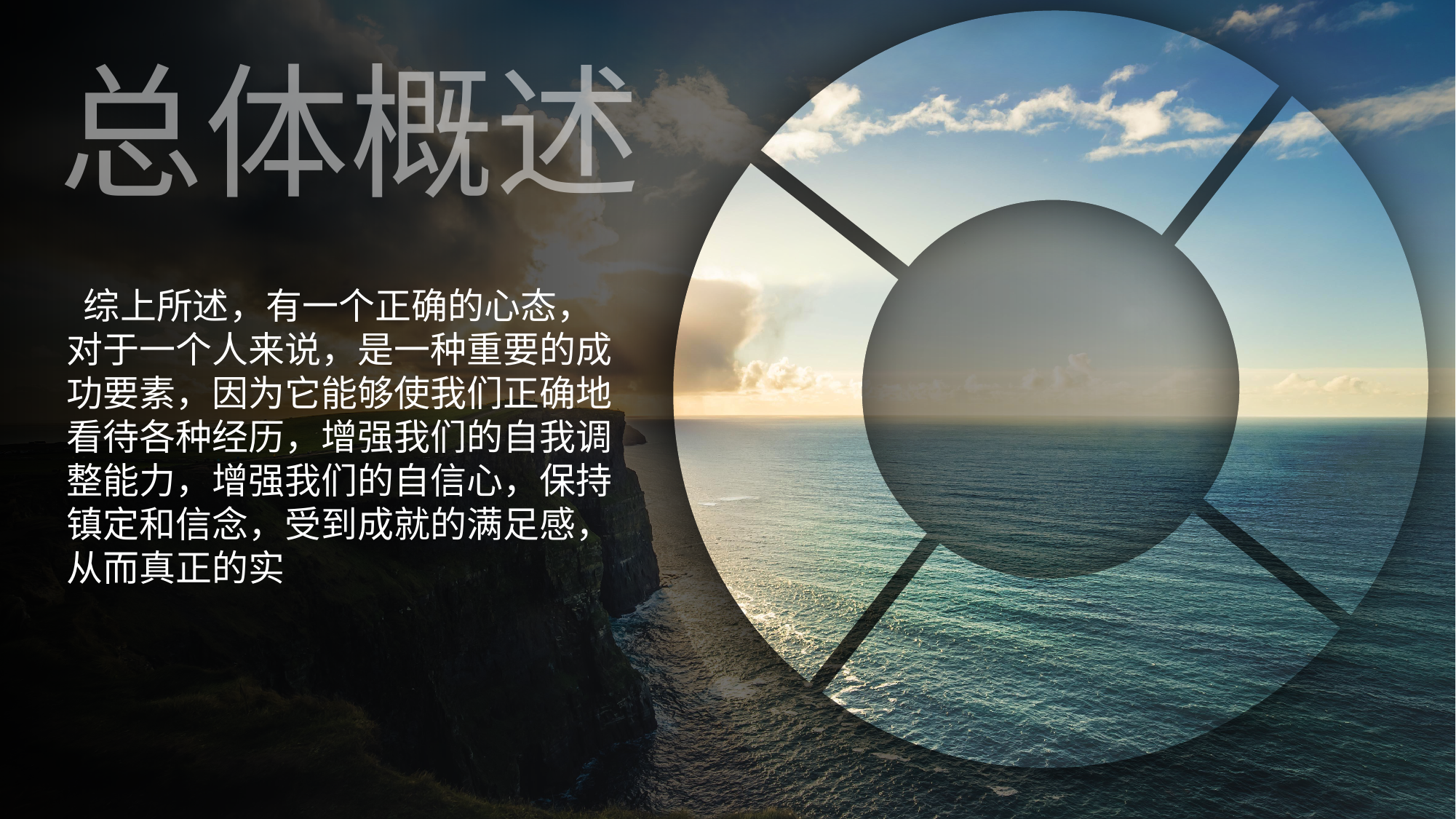

总体概述
 综上所述，有一个正确的心态，对于一个人来说，是一种重要的成功要素，因为它能够使我们正确地看待各种经历，增强我们的自我调整能力，增强我们的自信心，保持镇定和信念，受到成就的满足感，从而真正的实